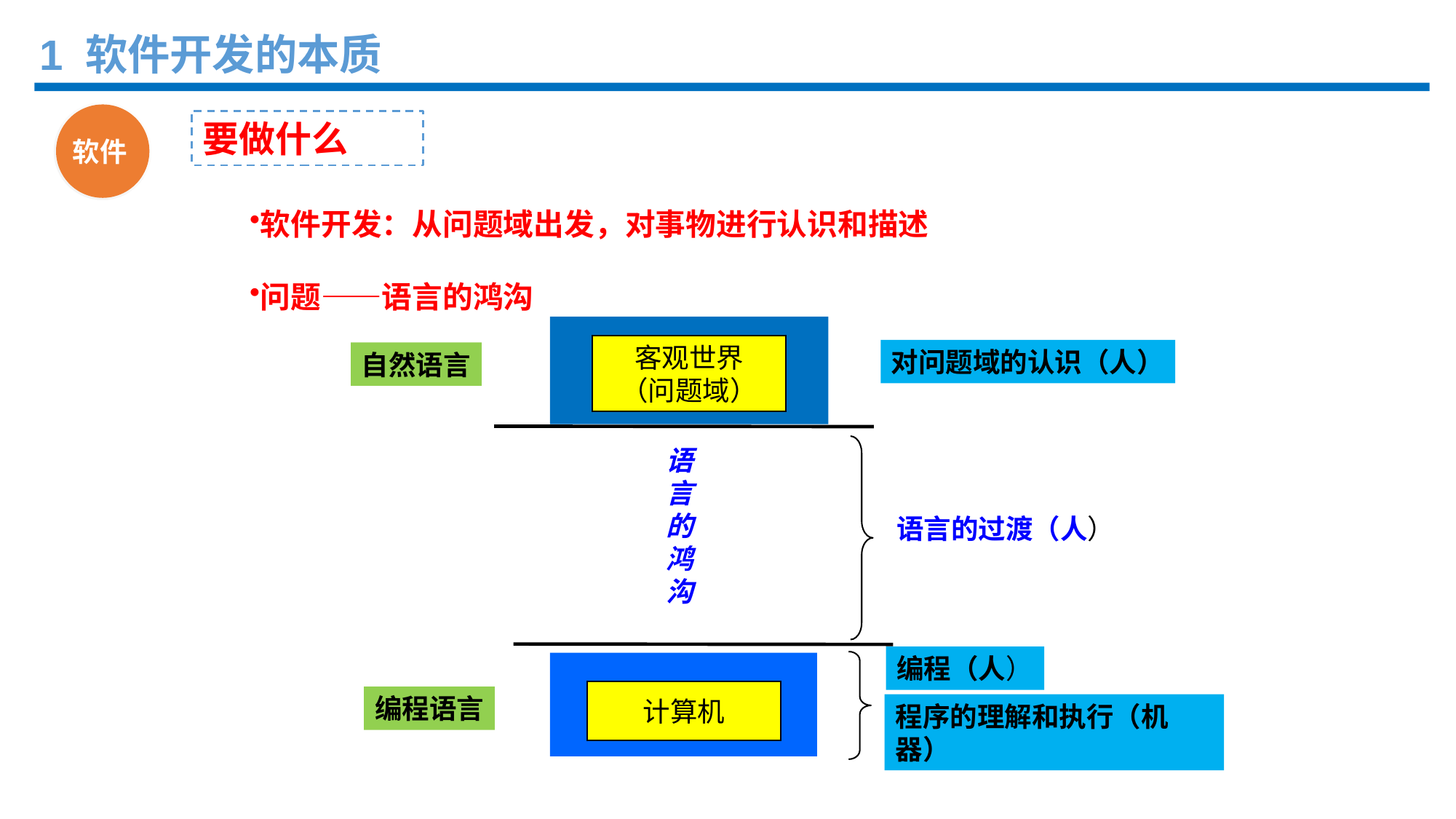

1 软件开发的本质

要做什么
软件
软件开发：从问题域出发，对事物进行认识和描述

问题——语言的鸿沟

客观世界
（问题域）
对问题域的认识（人）
自然语言

语
言
的
鸿
沟
语言的过渡（人）

编程（人）

计算机
编程语言
程序的理解和执行（机器）